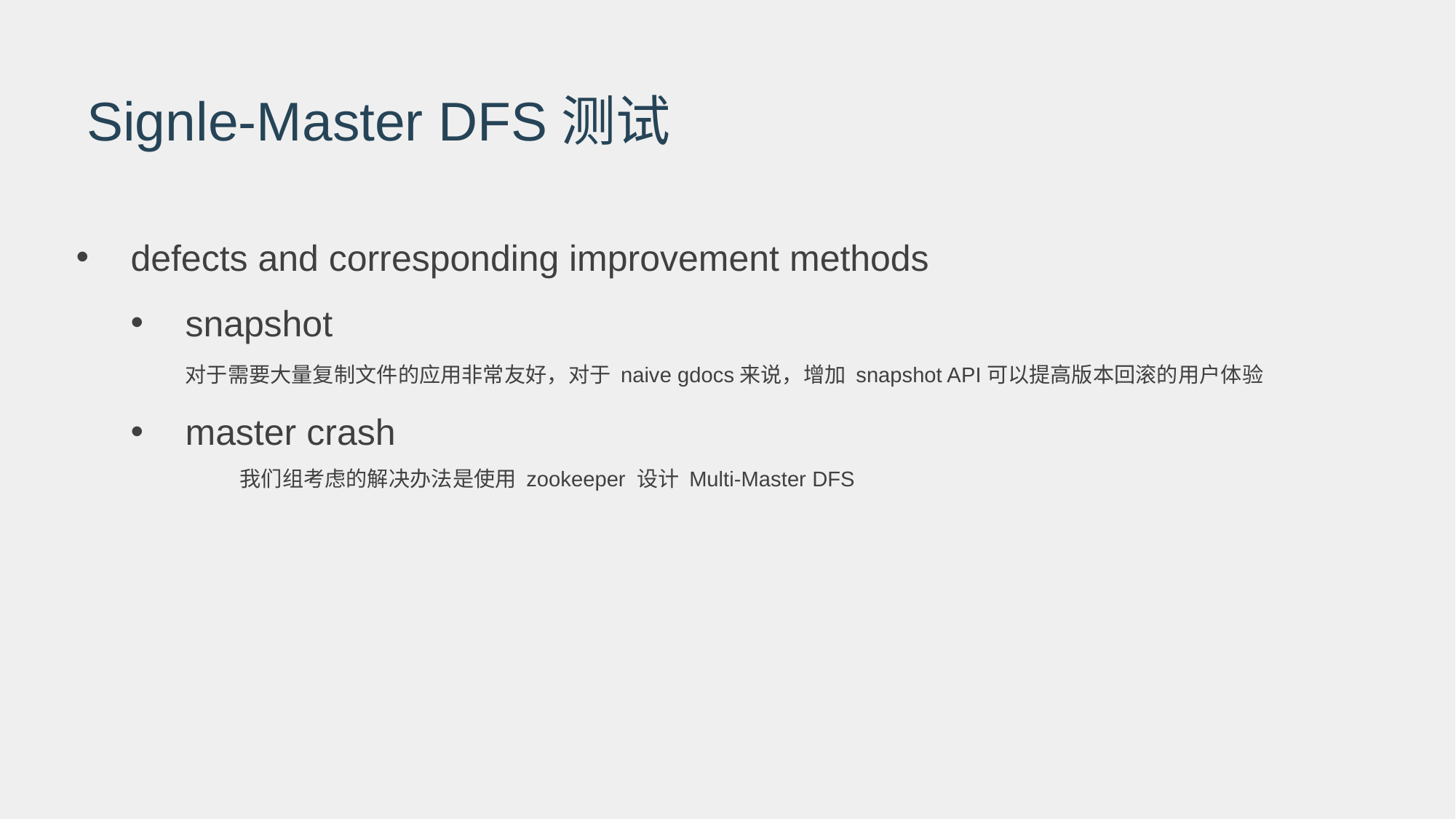

Signle-Master DFS测试
defects and corresponding improvement methods
snapshot
	对于需要大量复制文件的应用非常友好，对于 naive gdocs来说，增加 snapshot API可以提高版本回滚的用户体验
master crash
	我们组考虑的解决办法是使用 zookeeper 设计 Multi-Master DFS